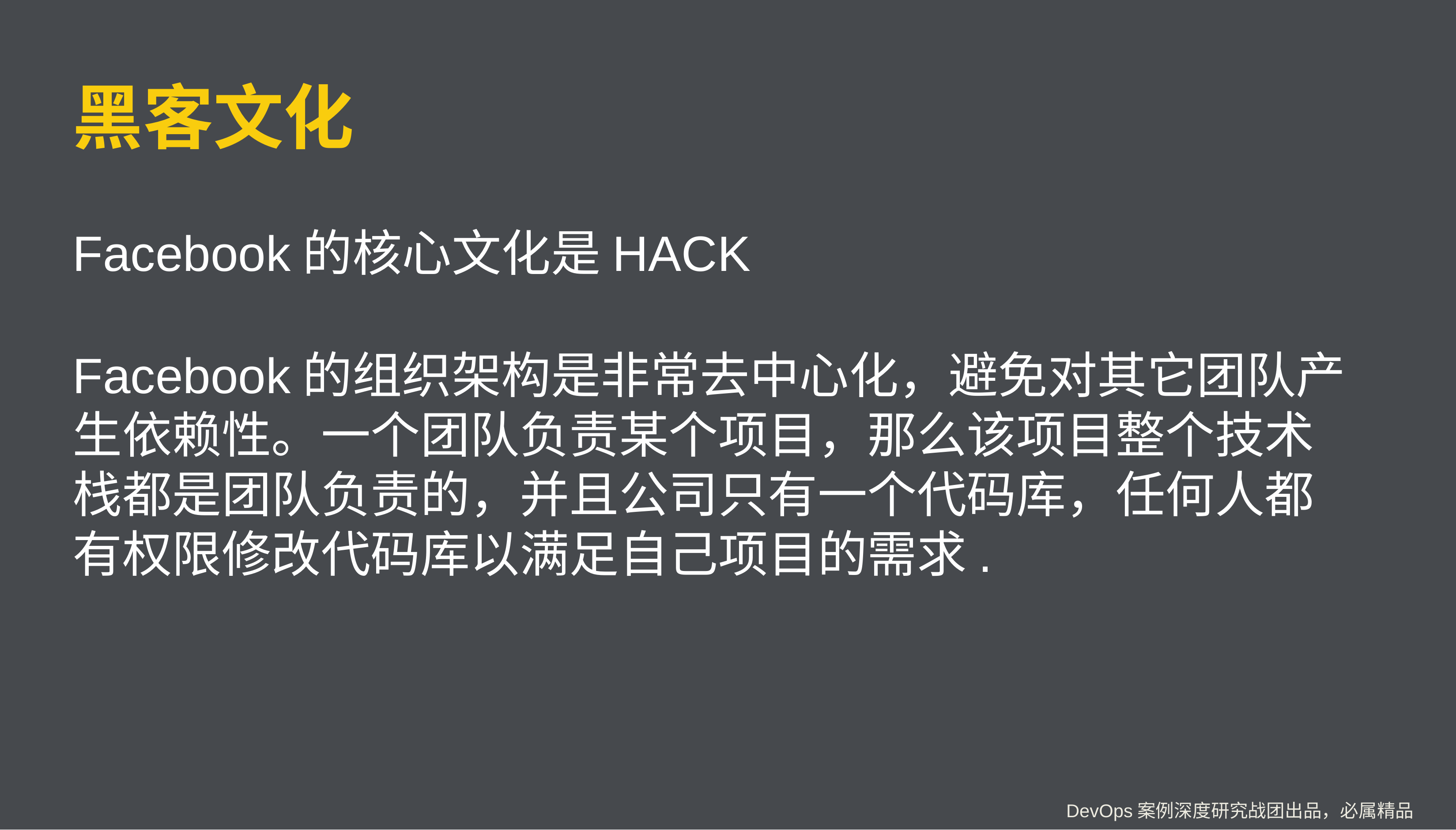

# 黑客文化
Facebook的核心文化是HACK
Facebook的组织架构是非常去中心化，避免对其它团队产生依赖性。一个团队负责某个项目，那么该项目整个技术栈都是团队负责的，并且公司只有一个代码库，任何人都有权限修改代码库以满足自己项目的需求.